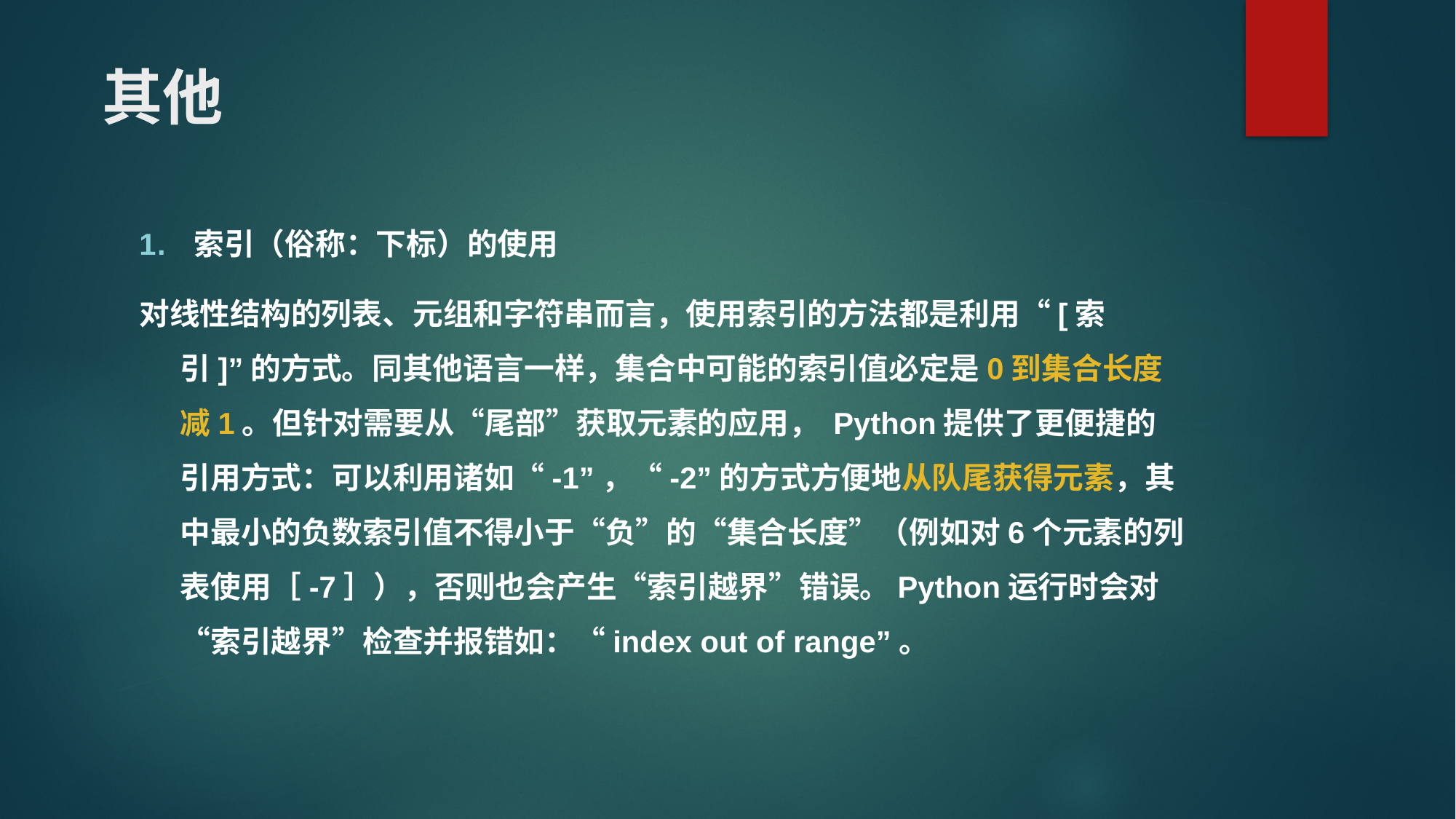

# 其他
索引（俗称：下标）的使用
对线性结构的列表、元组和字符串而言，使用索引的方法都是利用“[索引]”的方式。同其他语言一样，集合中可能的索引值必定是0到集合长度减1。但针对需要从“尾部”获取元素的应用， Python提供了更便捷的引用方式：可以利用诸如“-1”，“-2”的方式方便地从队尾获得元素，其中最小的负数索引值不得小于“负”的“集合长度”（例如对6个元素的列表使用［-7］），否则也会产生“索引越界”错误。Python运行时会对“索引越界”检查并报错如：“index out of range”。